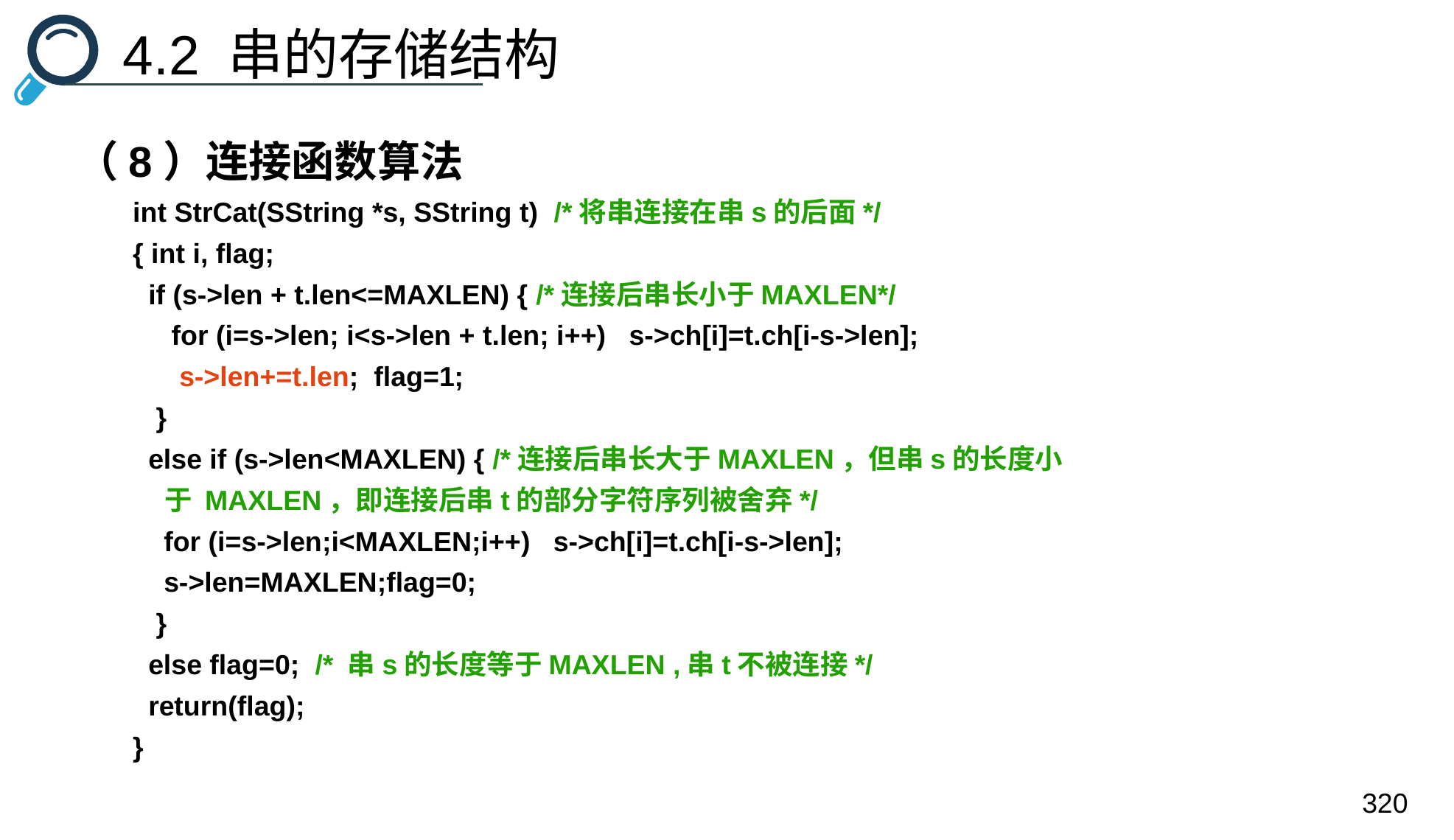

4.2 串的存储结构
（8）连接函数算法
int StrCat(SString *s, SString t)  /*将串连接在串s的后面*/
{ int i, flag;
  if (s->len + t.len<=MAXLEN) { /*连接后串长小于MAXLEN*/
     for (i=s->len; i<s->len + t.len; i++)   s->ch[i]=t.ch[i-s->len];
      s->len+=t.len;  flag=1;
   }
  else if (s->len<MAXLEN) { /*连接后串长大于MAXLEN，但串s的长度小
    于 MAXLEN，即连接后串t的部分字符序列被舍弃*/
    for (i=s->len;i<MAXLEN;i++)   s->ch[i]=t.ch[i-s->len];
    s->len=MAXLEN;flag=0;
   }
  else flag=0;  /* 串s的长度等于MAXLEN ,串t不被连接*/
  return(flag);
}
320